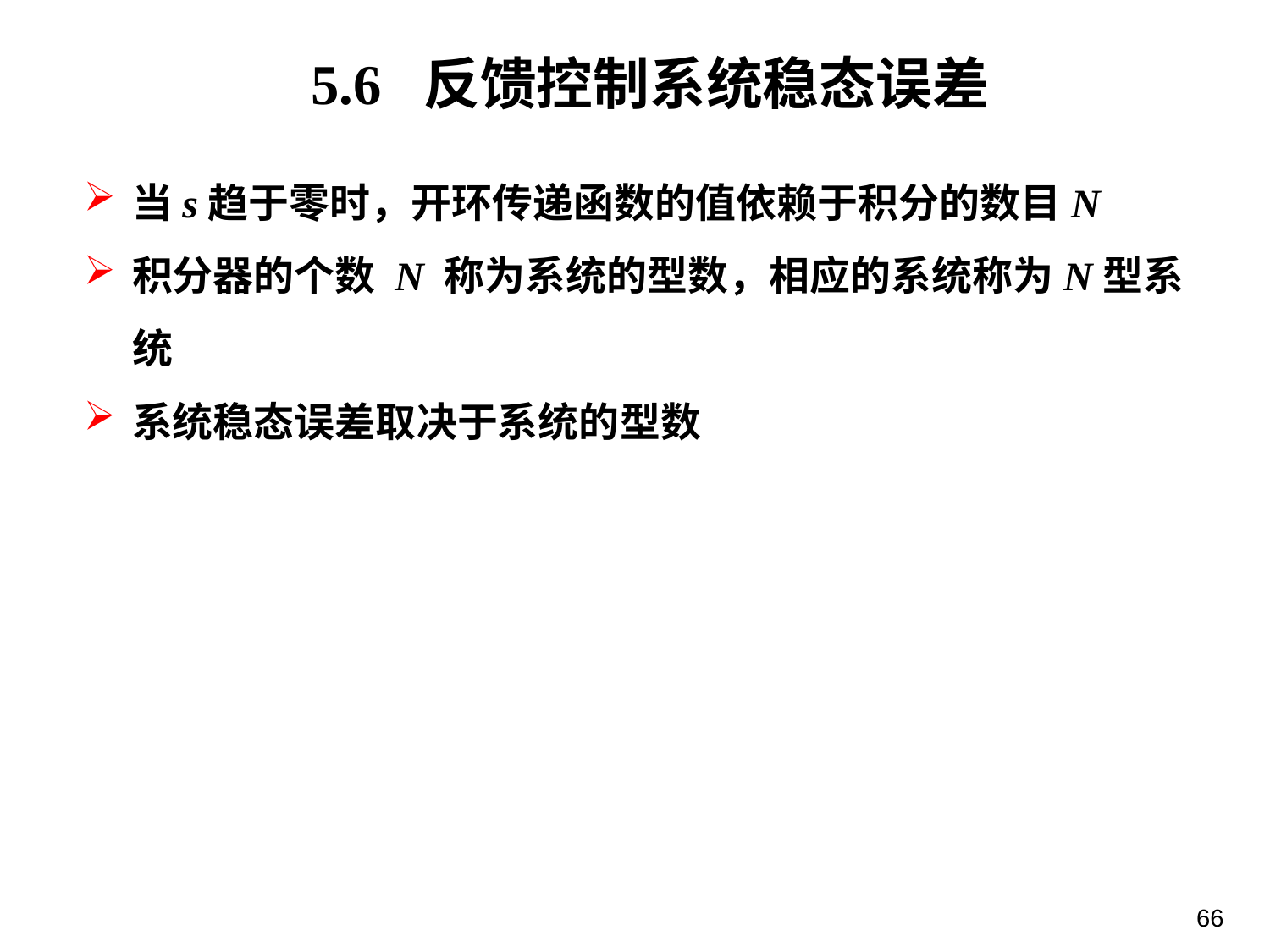

5.6  反馈控制系统稳态误差
当s趋于零时，开环传递函数的值依赖于积分的数目N
积分器的个数 N 称为系统的型数，相应的系统称为N型系统
系统稳态误差取决于系统的型数
66